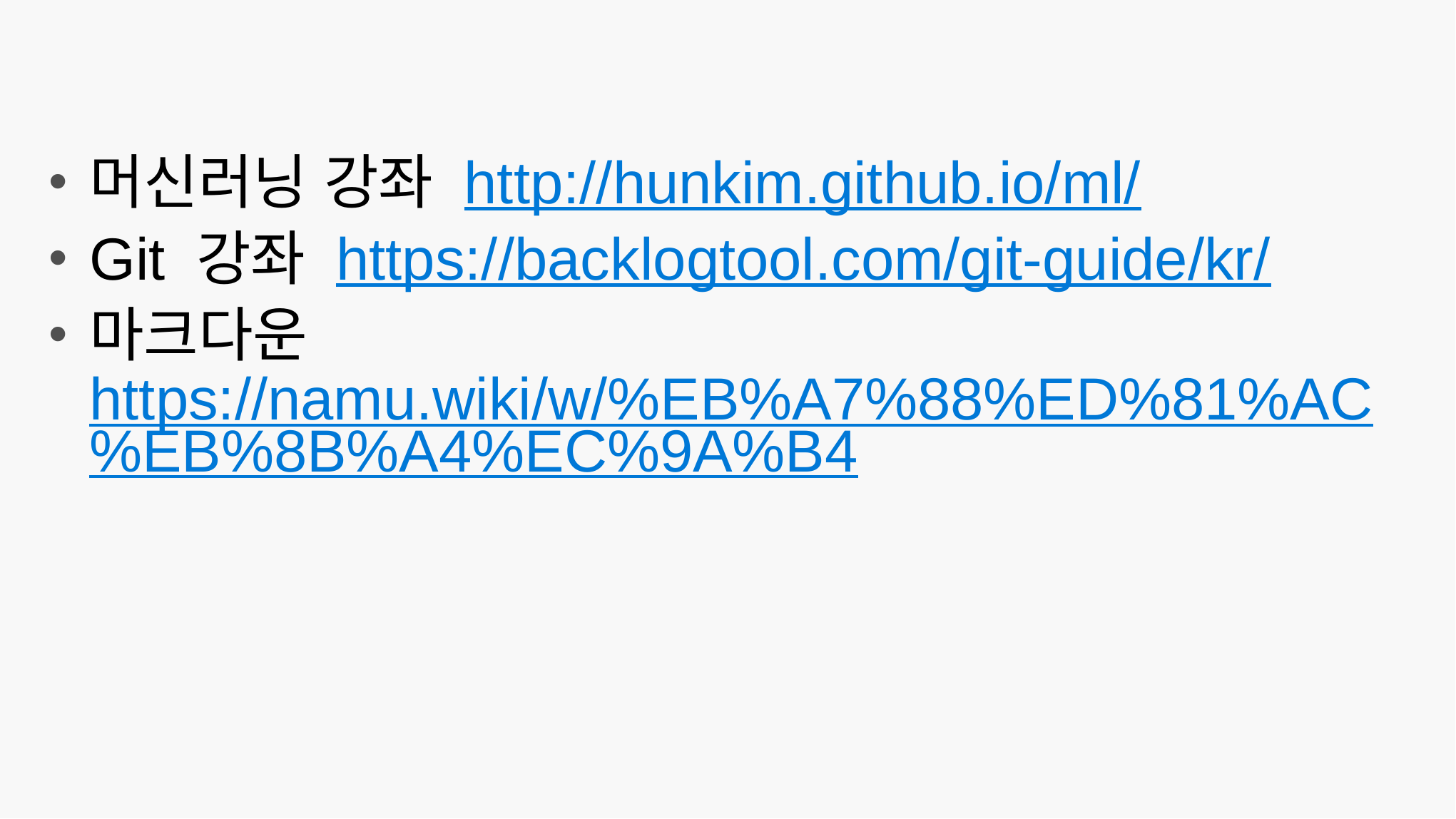

머신러닝 강좌 http://hunkim.github.io/ml/
Git 강좌 https://backlogtool.com/git-guide/kr/
마크다운 https://namu.wiki/w/%EB%A7%88%ED%81%AC%EB%8B%A4%EC%9A%B4